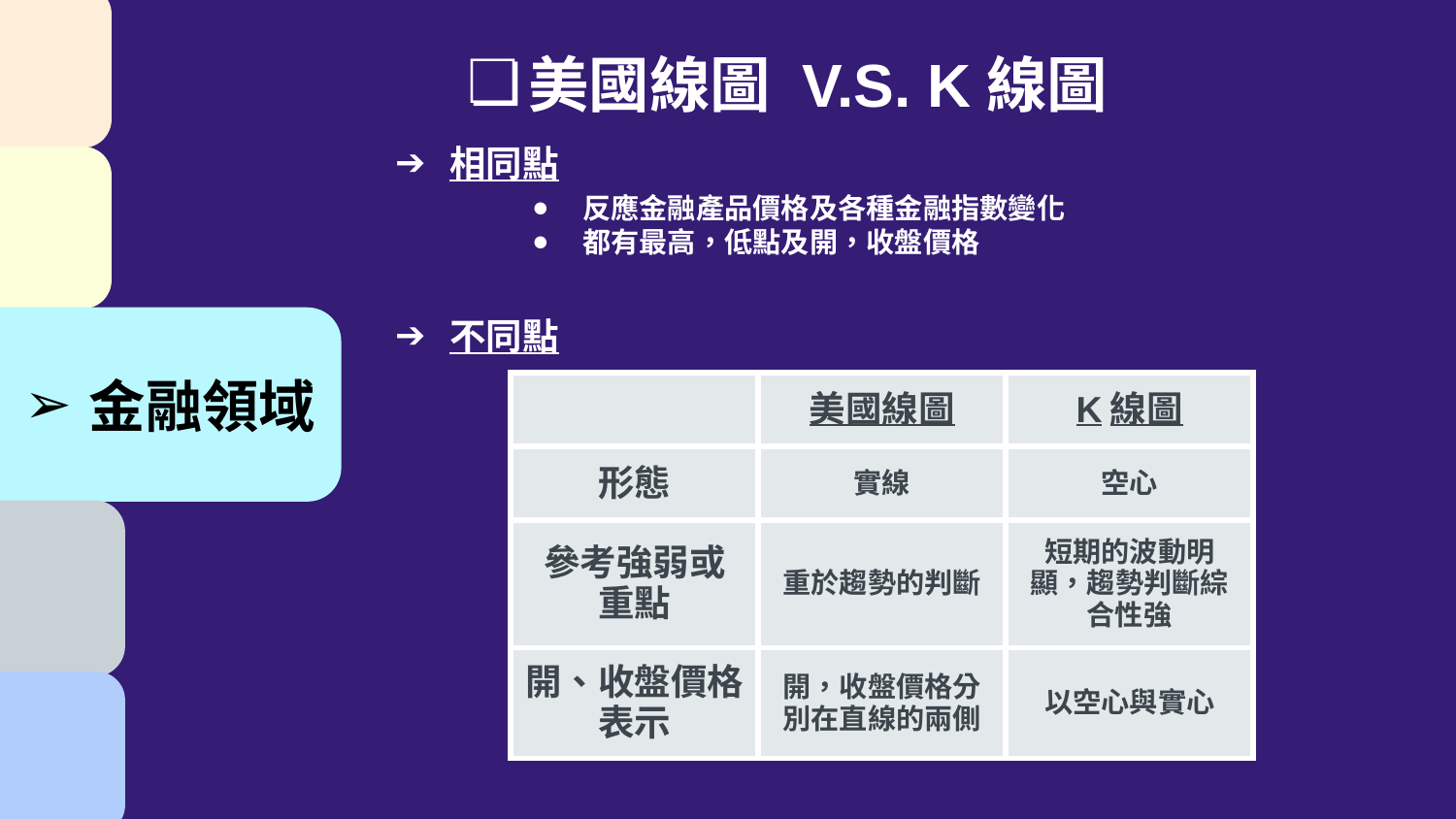

美國線圖 V.S. K線圖
相同點

反應金融產品價格及各種金融指數變化
都有最高，低點及開，收盤價格
不同點
金融領域
|  | 美國線圖 | K線圖 |
| --- | --- | --- |
| 形態 | 實線 | 空心 |
| 參考強弱或 重點 | 重於趨勢的判斷 | 短期的波動明顯，趨勢判斷綜合性強 |
| 開、收盤價格表示 | 開，收盤價格分別在直線的兩側 | 以空心與實心 |